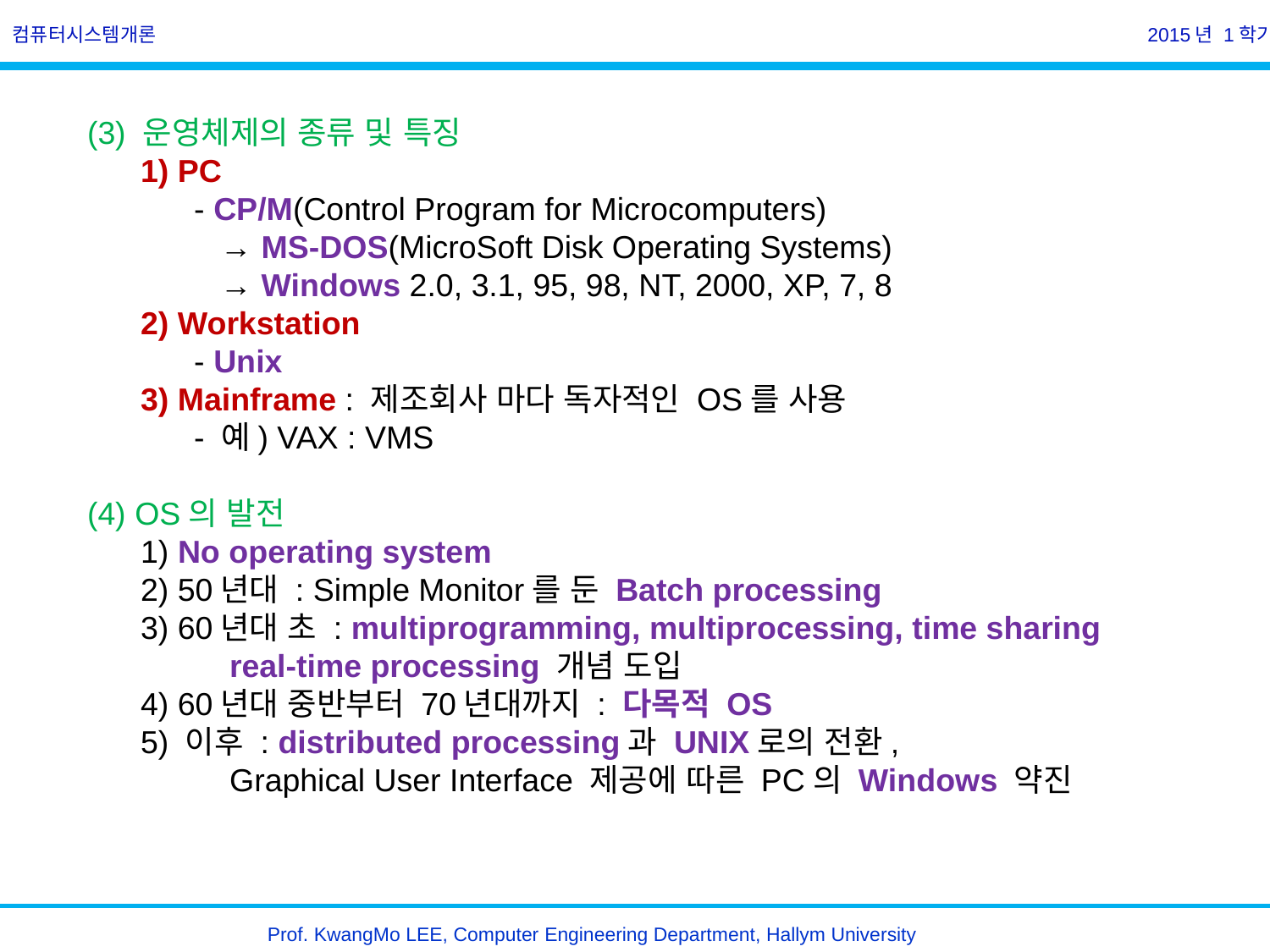

컴퓨터시스템개론
2015년 1학기
(3) 운영체제의 종류 및 특징
      1) PC
            - CP/M(Control Program for Microcomputers)
               → MS-DOS(MicroSoft Disk Operating Systems)
               → Windows 2.0, 3.1, 95, 98, NT, 2000, XP, 7, 8
      2) Workstation
            - Unix
      3) Mainframe : 제조회사 마다 독자적인 OS를 사용
            - 예) VAX : VMS

(4) OS의 발전
      1) No operating system
      2) 50년대 : Simple Monitor를 둔 Batch processing
      3) 60년대 초 : multiprogramming, multiprocessing, time sharing
                real-time processing 개념 도입
      4) 60년대 중반부터 70년대까지 : 다목적 OS
      5) 이후 : distributed processing과 UNIX로의 전환,
                Graphical User Interface 제공에 따른 PC의 Windows 약진
Prof. KwangMo LEE, Computer Engineering Department, Hallym University